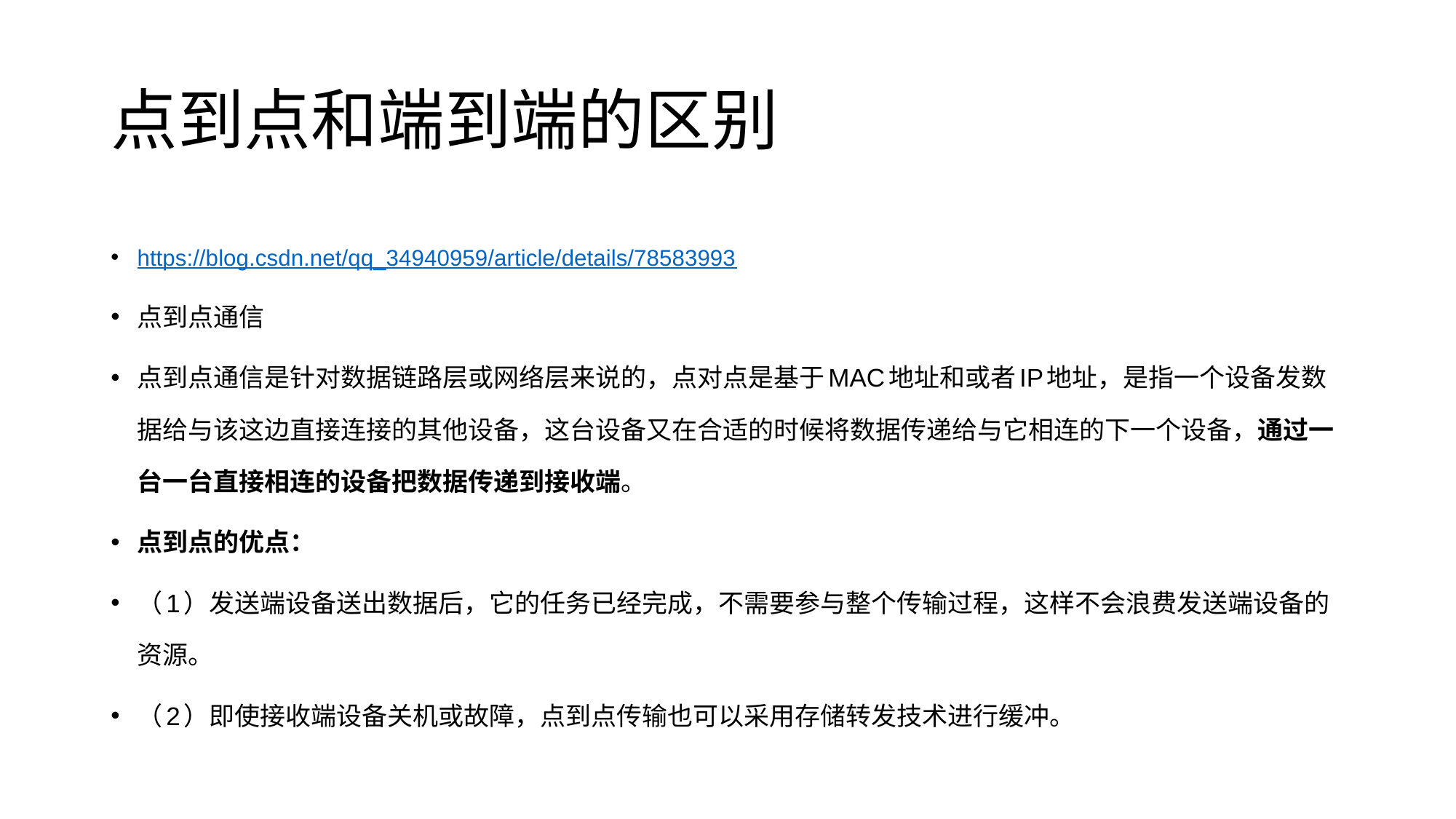

# 点到点和端到端的区别
https://blog.csdn.net/qq_34940959/article/details/78583993
点到点通信
点到点通信是针对数据链路层或网络层来说的，点对点是基于MAC地址和或者IP地址，是指一个设备发数据给与该这边直接连接的其他设备，这台设备又在合适的时候将数据传递给与它相连的下一个设备，通过一台一台直接相连的设备把数据传递到接收端。
点到点的优点：
（1）发送端设备送出数据后，它的任务已经完成，不需要参与整个传输过程，这样不会浪费发送端设备的资源。
（2）即使接收端设备关机或故障，点到点传输也可以采用存储转发技术进行缓冲。